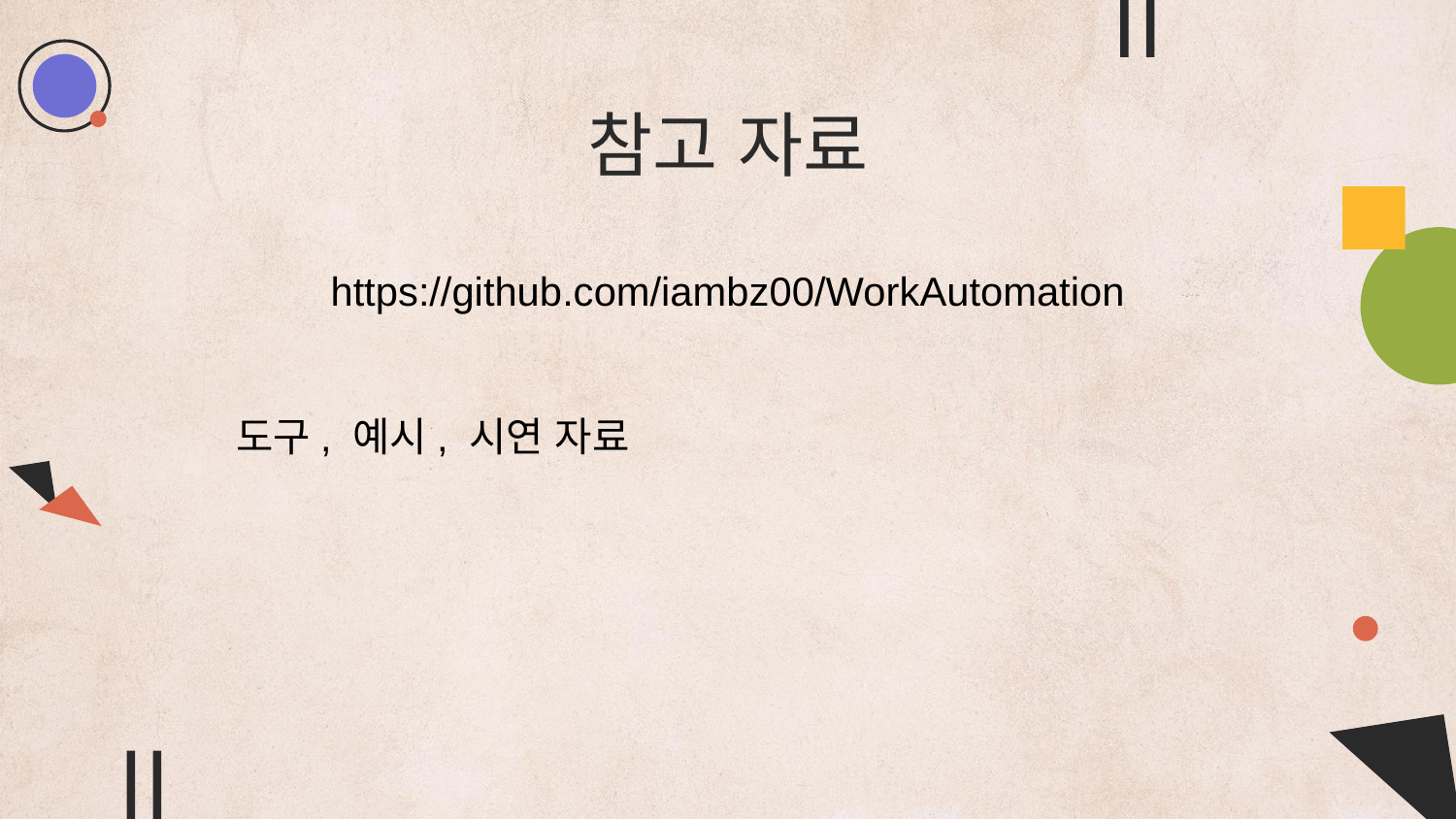

# 참고 자료
https://github.com/iambz00/WorkAutomation
도구, 예시, 시연 자료